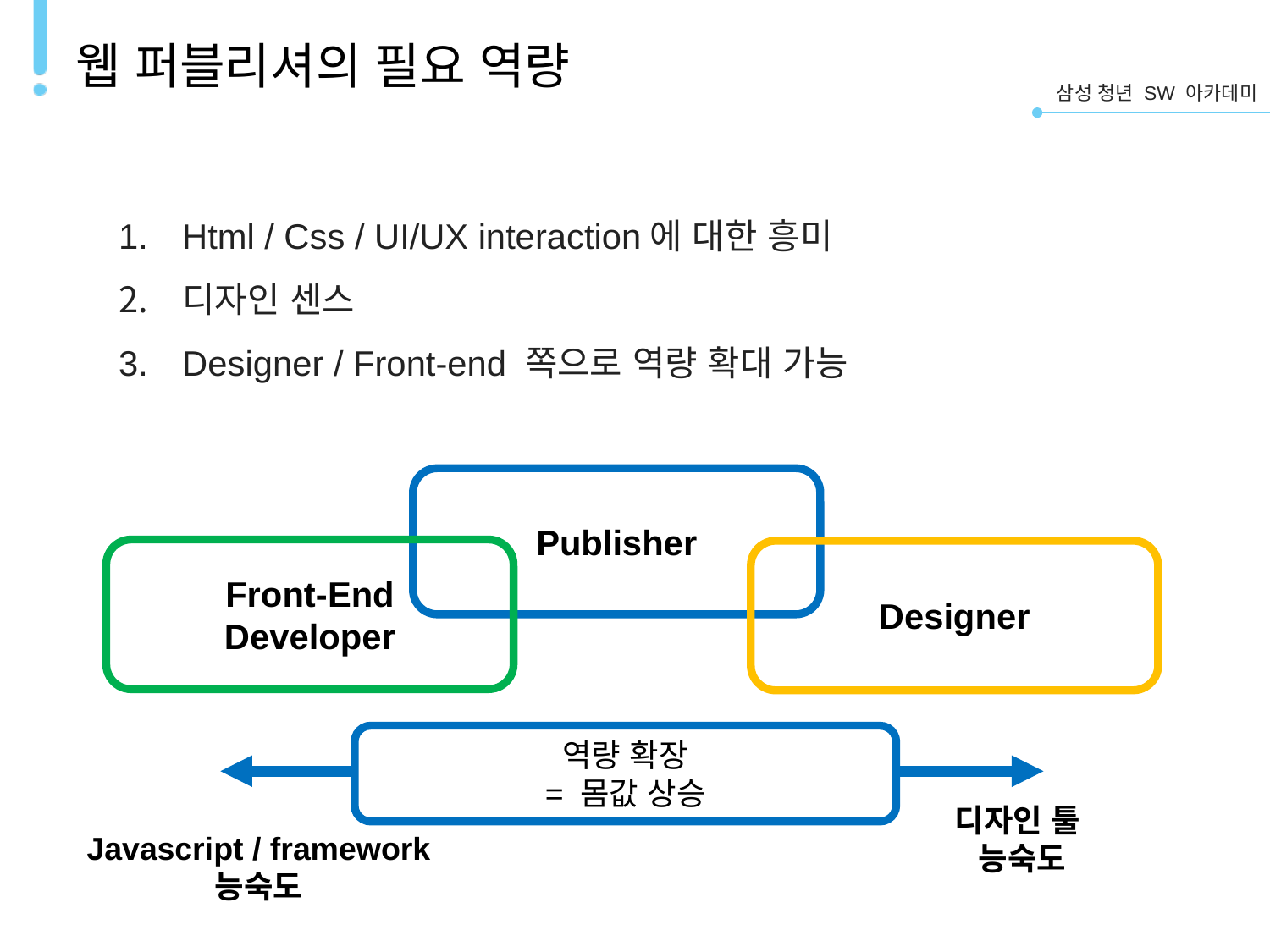

# 웹 퍼블리셔의 필요 역량
Html / Css / UI/UX interaction에 대한 흥미
디자인 센스
Designer / Front-end 쪽으로 역량 확대 가능
Publisher
Front-End
Developer
Designer
역량 확장
= 몸값 상승
디자인 툴
능숙도
Javascript / framework
능숙도